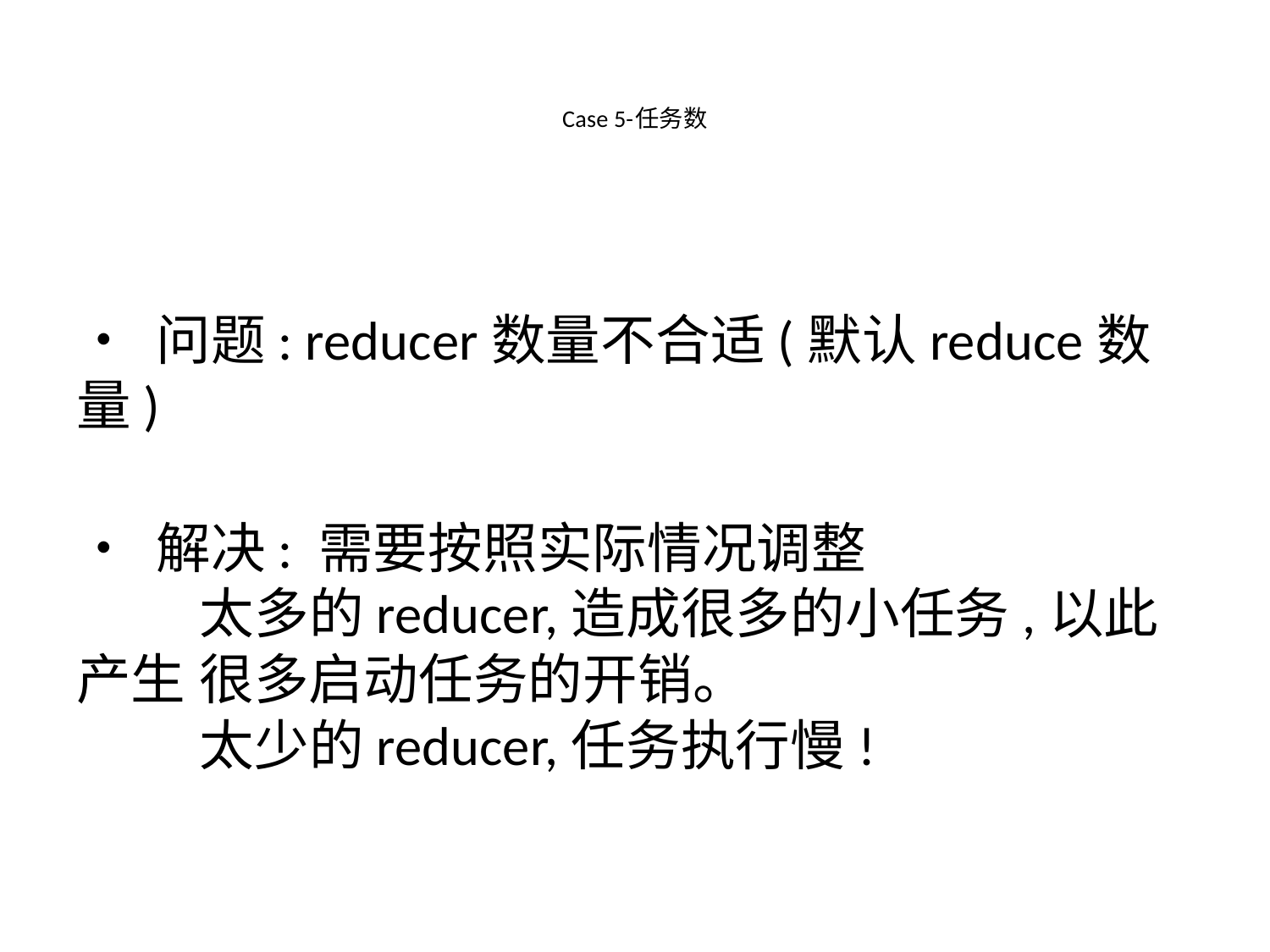

# Case 5-任务数

• 问题: reducer数量不合适(默认reduce数量)
• 解决: 需要按照实际情况调整
	太多的reducer,造成很多的⼩任务,以此产⽣	很多启动任务的开销。
	太少的reducer,任务执⾏慢!